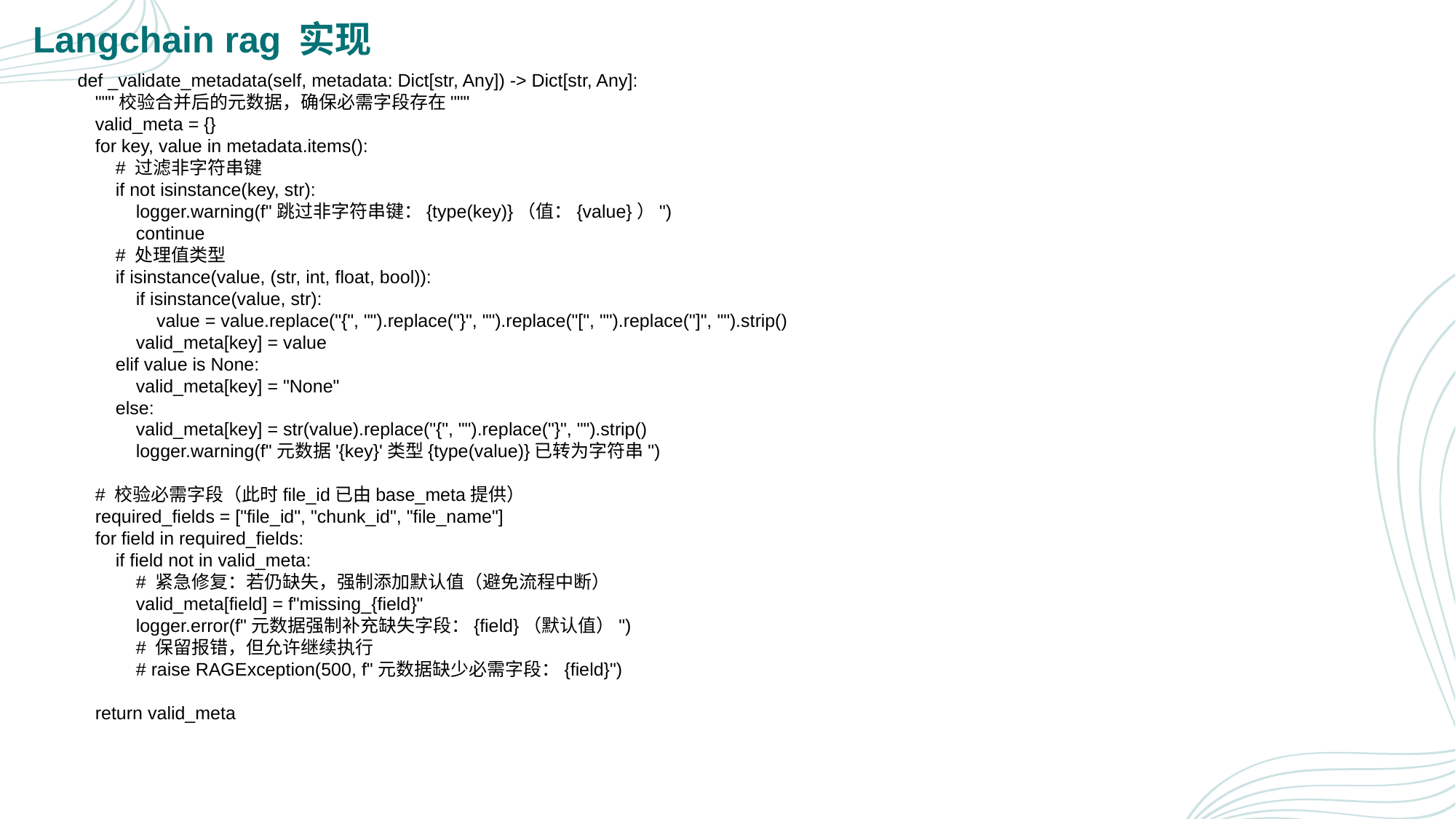

Langchain rag 实现
    def _validate_metadata(self, metadata: Dict[str, Any]) -> Dict[str, Any]:
        """校验合并后的元数据，确保必需字段存在"""
        valid_meta = {}
        for key, value in metadata.items():
            # 过滤非字符串键
            if not isinstance(key, str):
                logger.warning(f"跳过非字符串键：{type(key)}（值：{value}）")
                continue
            # 处理值类型
            if isinstance(value, (str, int, float, bool)):
                if isinstance(value, str):
                    value = value.replace("{", "").replace("}", "").replace("[", "").replace("]", "").strip()
                valid_meta[key] = value
            elif value is None:
                valid_meta[key] = "None"
            else:
                valid_meta[key] = str(value).replace("{", "").replace("}", "").strip()
                logger.warning(f"元数据'{key}'类型{type(value)}已转为字符串")

        # 校验必需字段（此时file_id已由base_meta提供）
        required_fields = ["file_id", "chunk_id", "file_name"]
        for field in required_fields:
            if field not in valid_meta:
                # 紧急修复：若仍缺失，强制添加默认值（避免流程中断）
                valid_meta[field] = f"missing_{field}"
                logger.error(f"元数据强制补充缺失字段：{field}（默认值）")
                # 保留报错，但允许继续执行
                # raise RAGException(500, f"元数据缺少必需字段：{field}")

        return valid_meta